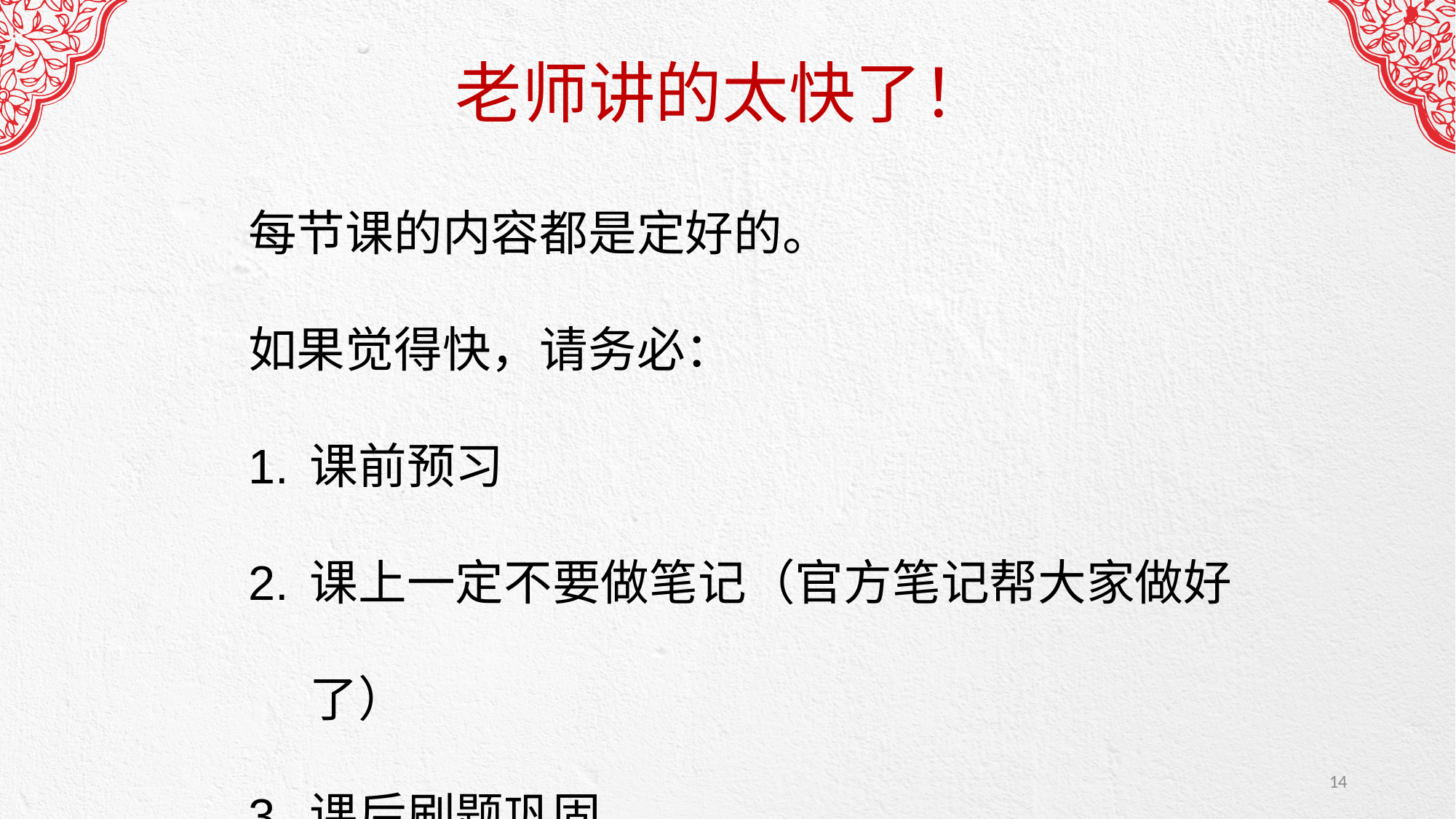

老师讲的太快了！
每节课的内容都是定好的。
如果觉得快，请务必：
课前预习
课上一定不要做笔记（官方笔记帮大家做好了）
课后刷题巩固
14